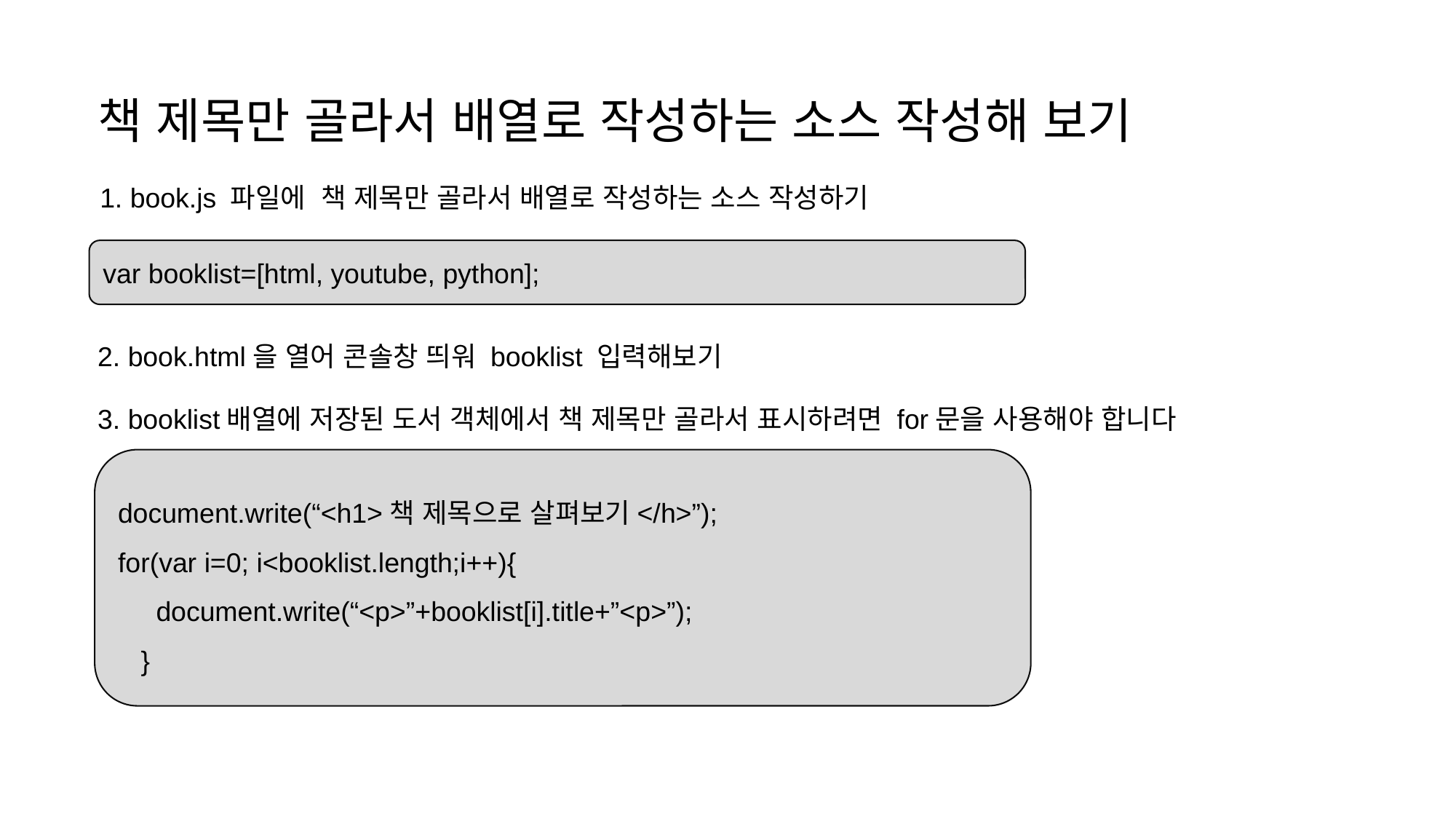

# 책 제목만 골라서 배열로 작성하는 소스 작성해 보기
1. book.js 파일에  책 제목만 골라서 배열로 작성하는 소스 작성하기
var booklist=[html, youtube, python];
2. book.html을 열어 콘솔창 띄워 booklist 입력해보기
3. booklist배열에 저장된 도서 객체에서 책 제목만 골라서 표시하려면 for문을 사용해야 합니다
document.write(“<h1>책 제목으로 살펴보기</h>”);
for(var i=0; i<booklist.length;i++){
     document.write(“<p>”+booklist[i].title+”<p>”);
   }